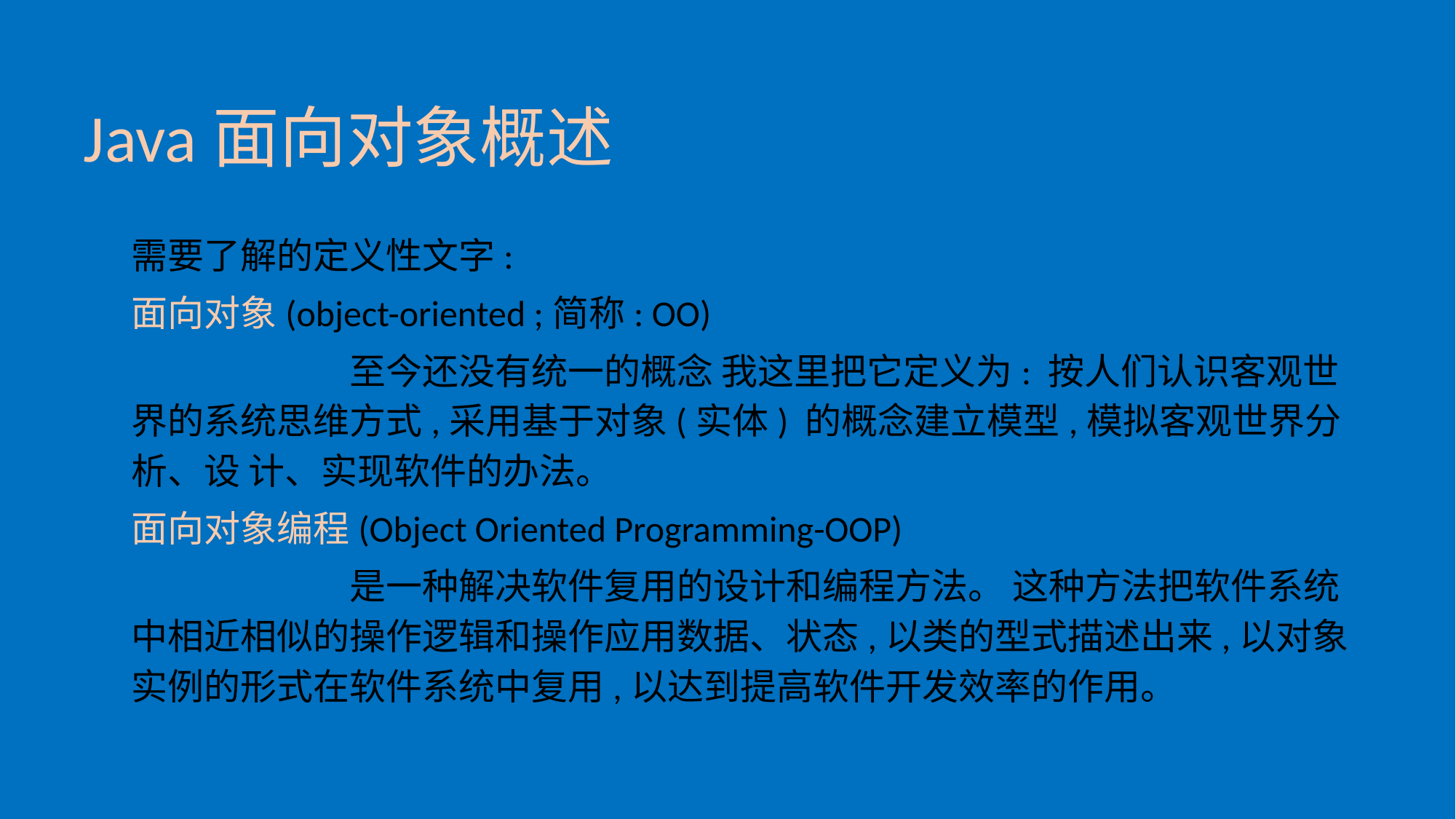

# Java面向对象概述
需要了解的定义性文字:
面向对象(object-oriented ;简称: OO)
		至今还没有统一的概念 我这里把它定义为: 按人们认识客观世界的系统思维方式,采用基于对象(实体) 的概念建立模型,模拟客观世界分析、设 计、实现软件的办法。
面向对象编程(Object Oriented Programming-OOP)
		是一种解决软件复用的设计和编程方法。 这种方法把软件系统中相近相似的操作逻辑和操作应用数据、状态,以类的型式描述出来,以对象实例的形式在软件系统中复用,以达到提高软件开发效率的作用。